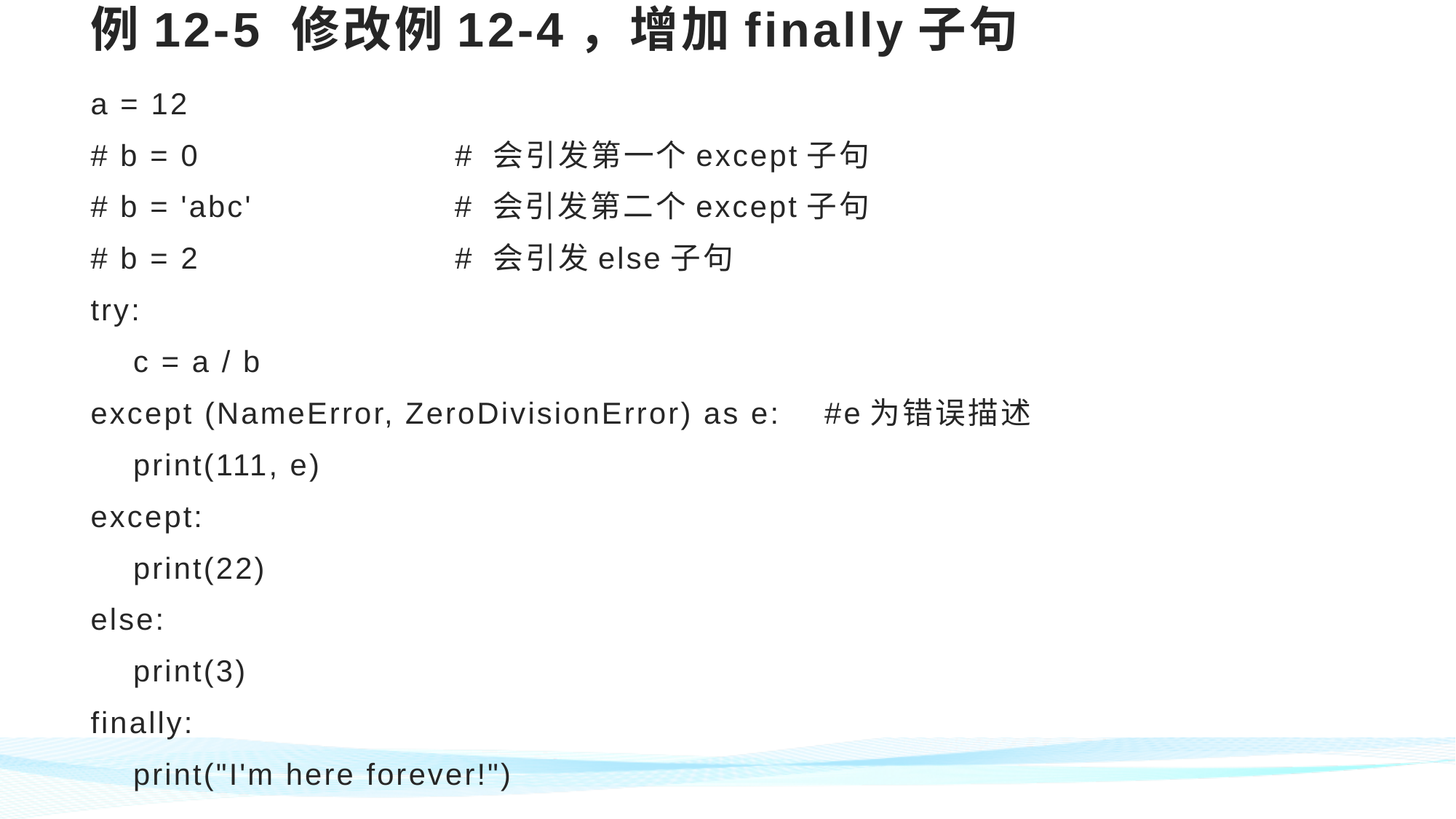

# 例12-5 修改例12-4，增加finally子句
a = 12
# b = 0                        # 会引发第一个except子句
# b = 'abc'                   # 会引发第二个except子句
# b = 2                        # 会引发else子句
try:
    c = a / b
except (NameError, ZeroDivisionError) as e:    #e为错误描述
    print(111, e)
except:
    print(22)
else:
    print(3)
finally:
    print("I'm here forever!")